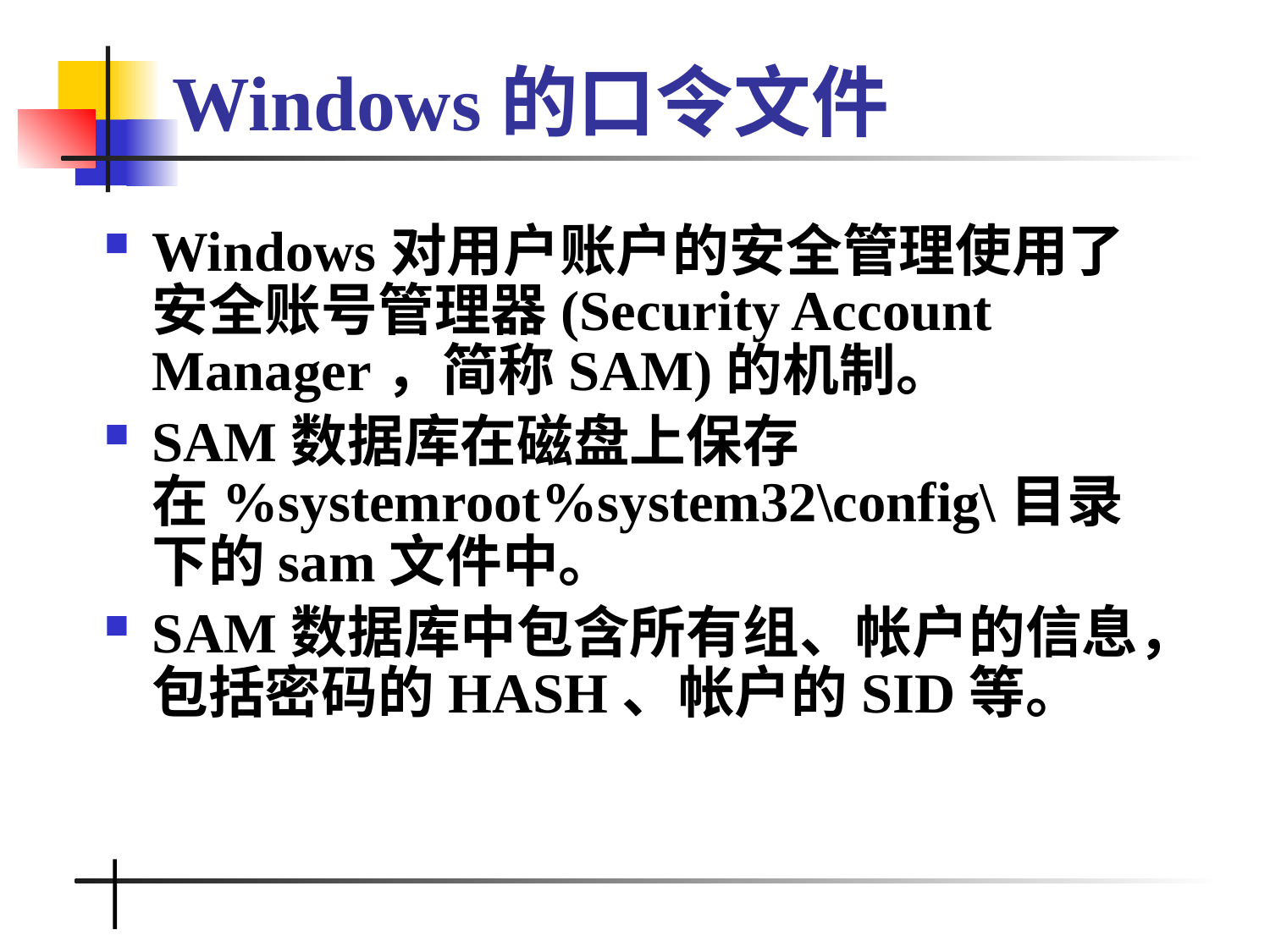

# Windows的口令文件
Windows对用户账户的安全管理使用了安全账号管理器(Security Account Manager，简称SAM)的机制。
SAM数据库在磁盘上保存在%systemroot%system32\config\目录下的sam文件中。
SAM数据库中包含所有组、帐户的信息，包括密码的HASH、帐户的SID等。